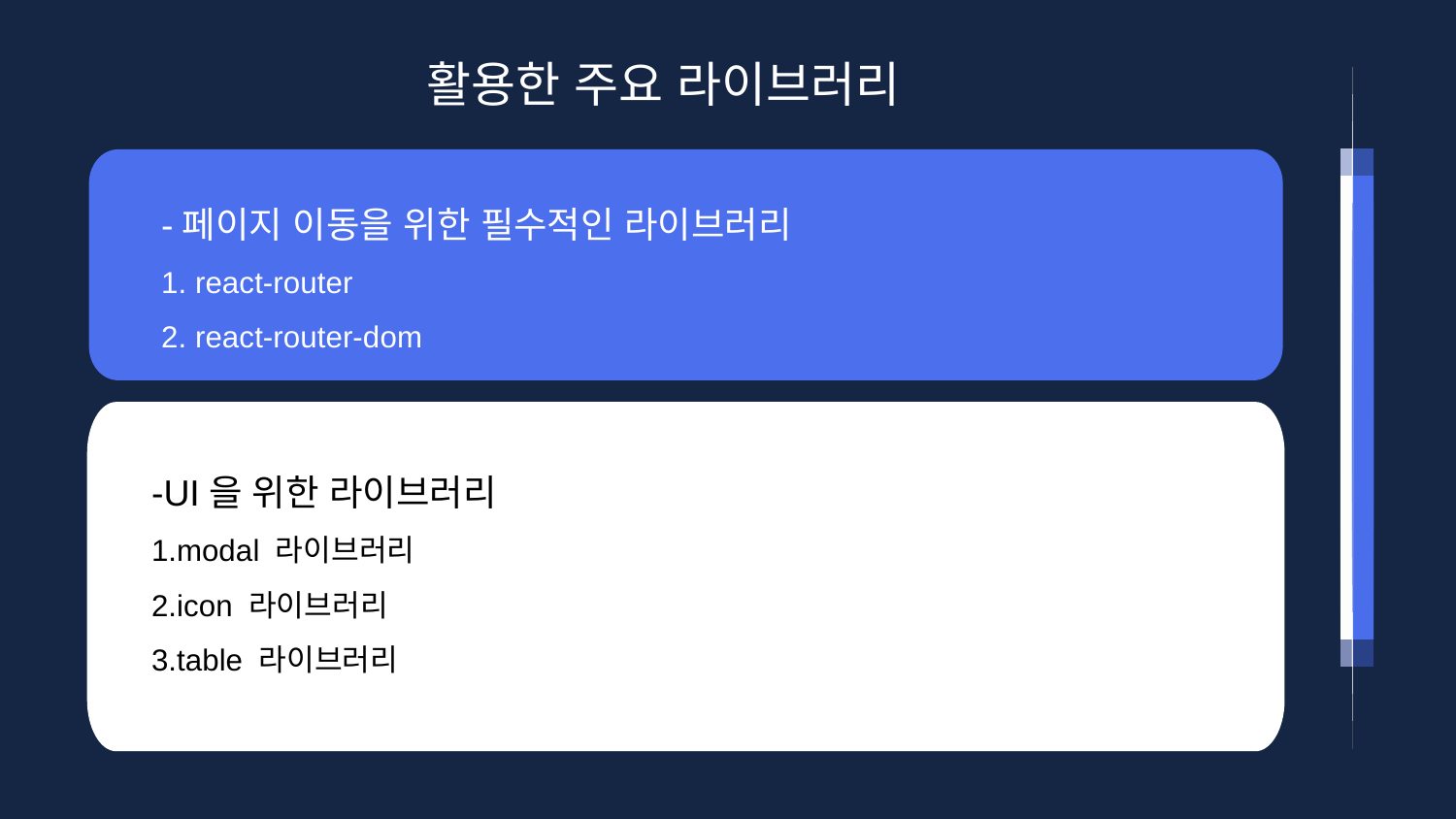

활용한 주요 라이브러리

-페이지 이동을 위한 필수적인 라이브러리
1. react-router
2. react-router-dom

-UI을 위한 라이브러리
1.modal 라이브러리
2.icon 라이브러리
3.table 라이브러리